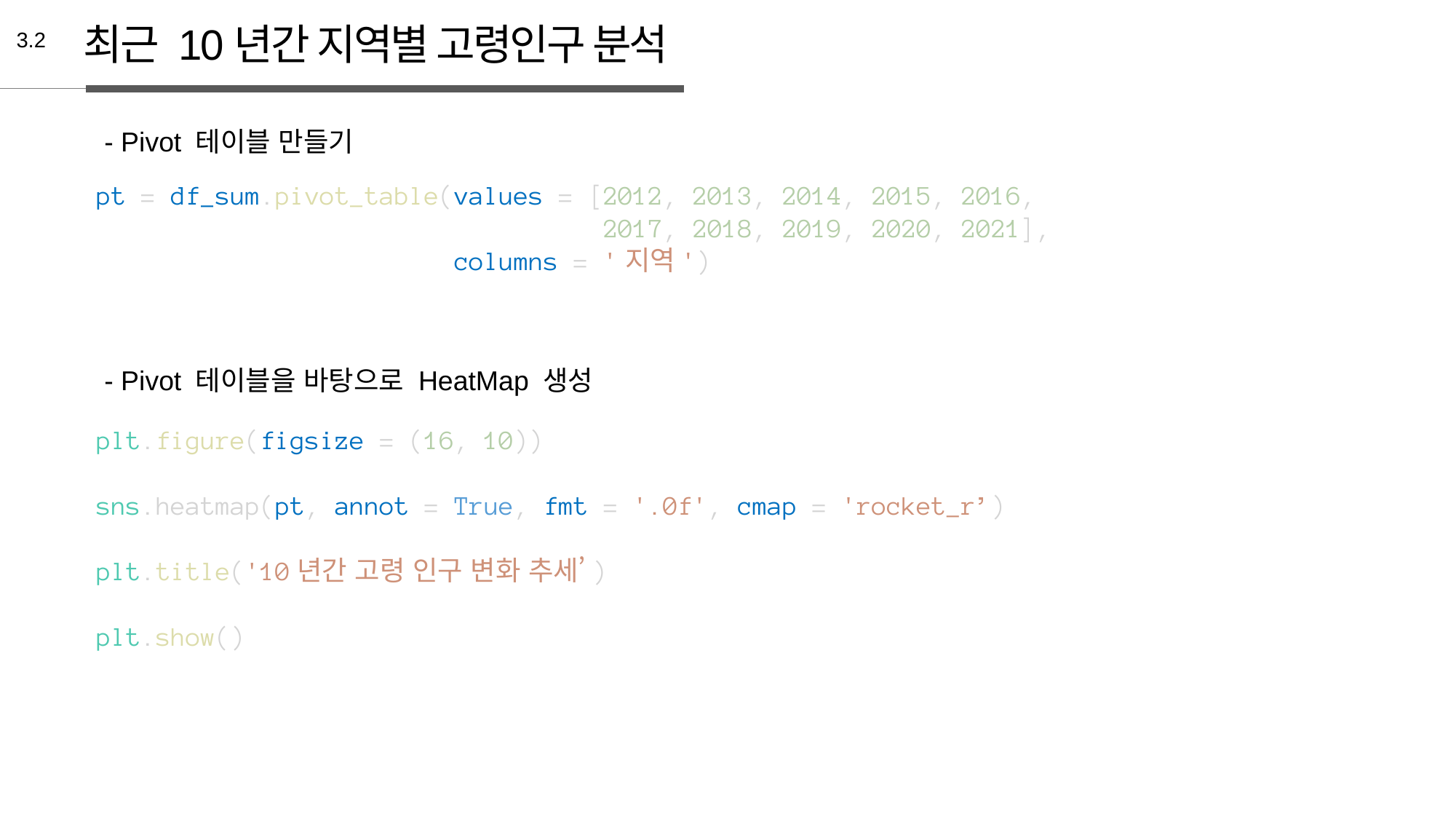

최근 10년간 지역별 고령인구 분석
3.2
 - Pivot 테이블 만들기
pt = df_sum.pivot_table(values = [2012, 2013, 2014, 2015, 2016,
                                  2017, 2018, 2019, 2020, 2021],
                        columns = '지역')
 - Pivot 테이블을 바탕으로 HeatMap 생성
plt.figure(figsize = (16, 10))

sns.heatmap(pt, annot = True, fmt = '.0f', cmap = 'rocket_r’)

plt.title('10년간 고령 인구 변화 추세’)

plt.show()